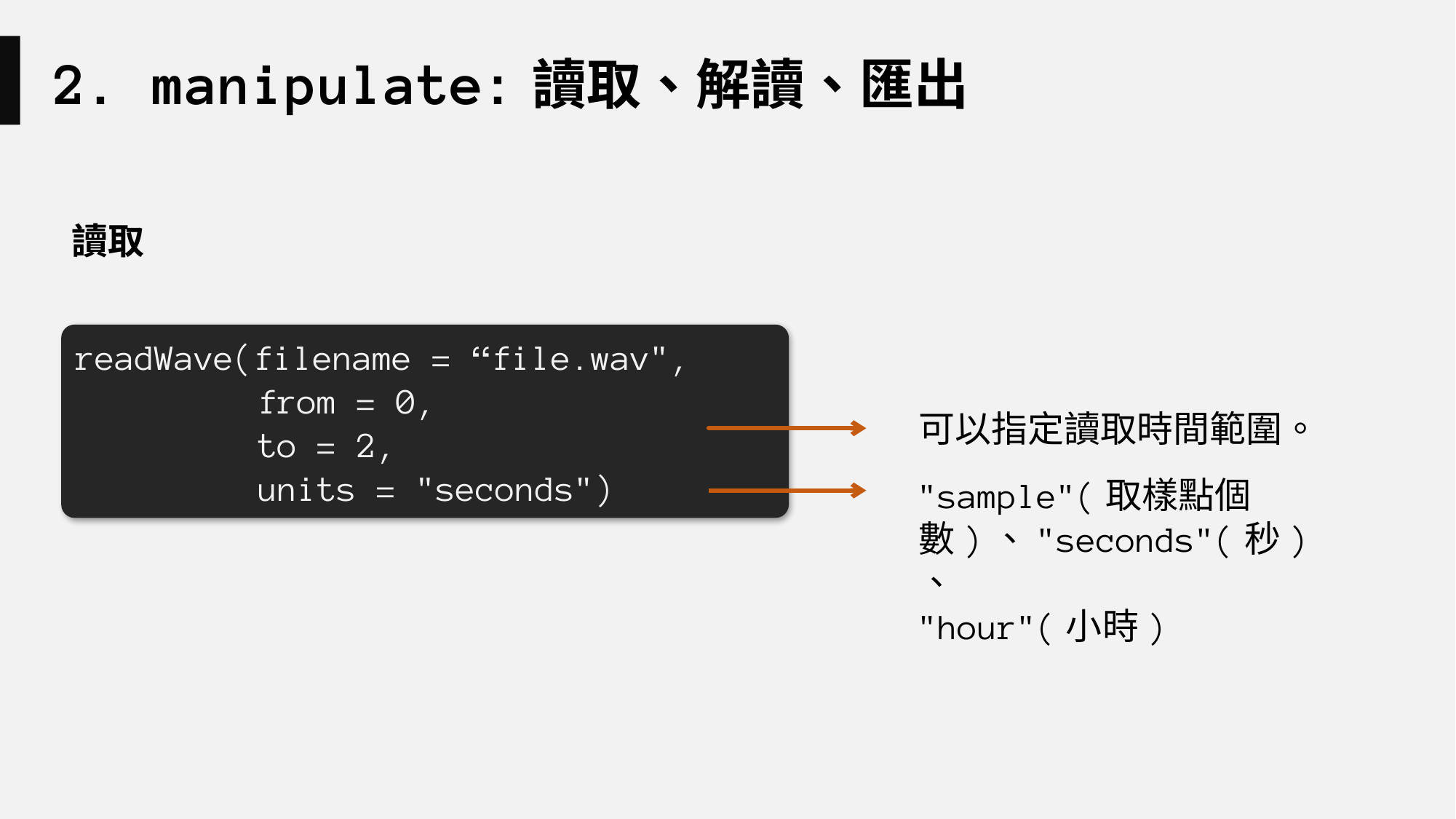

2. manipulate:讀取、解讀、匯出
讀取
readWave(filename = “file.wav",
from = 0,
to = 2,
units = "seconds")
可以指定讀取時間範圍。
"sample"(取樣點個數)、"seconds"(秒)、
"hour"(小時)